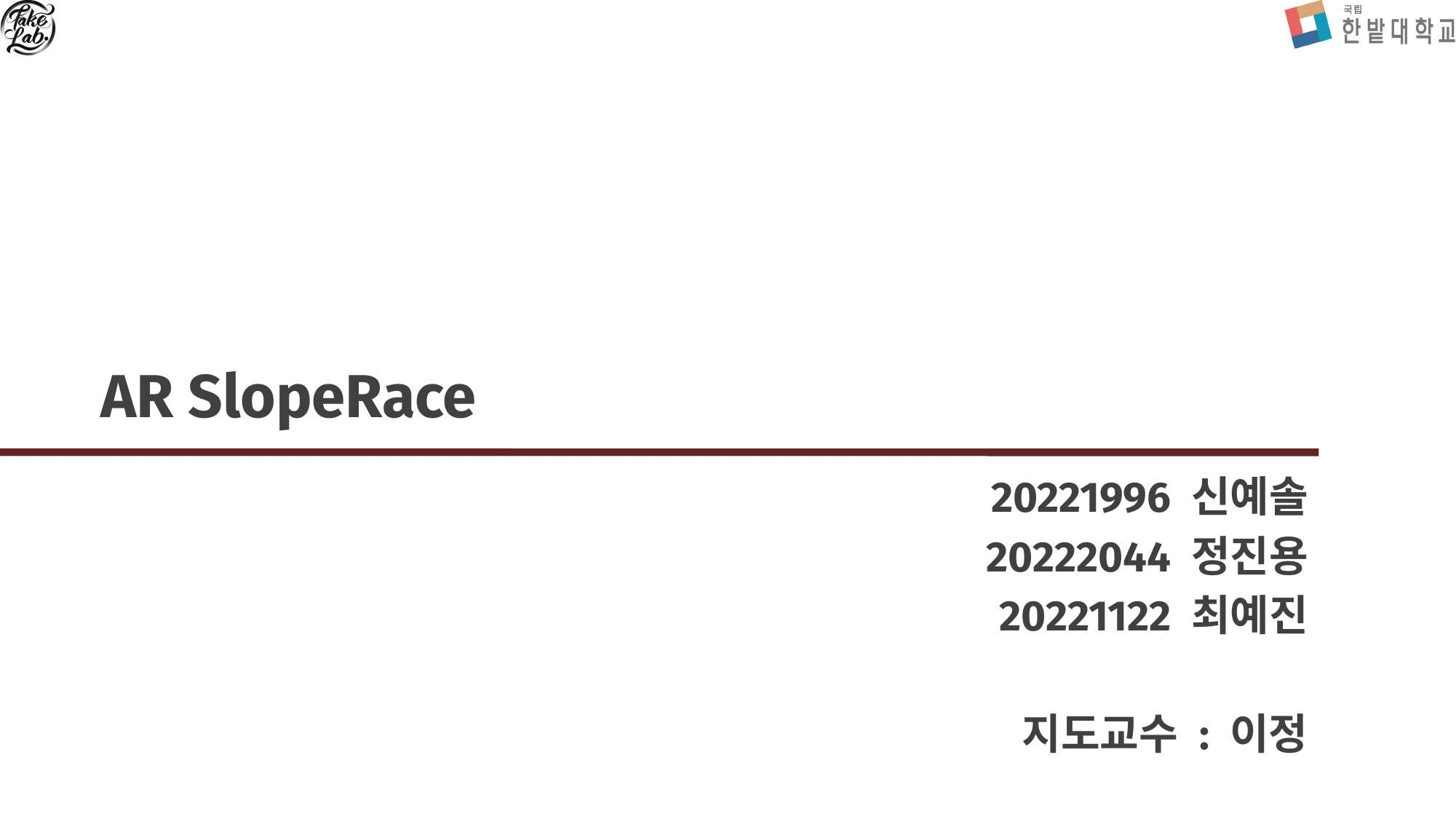

# AR SlopeRace
20221996 신예솔
20222044 정진용
20221122 최예진

지도교수 : 이정